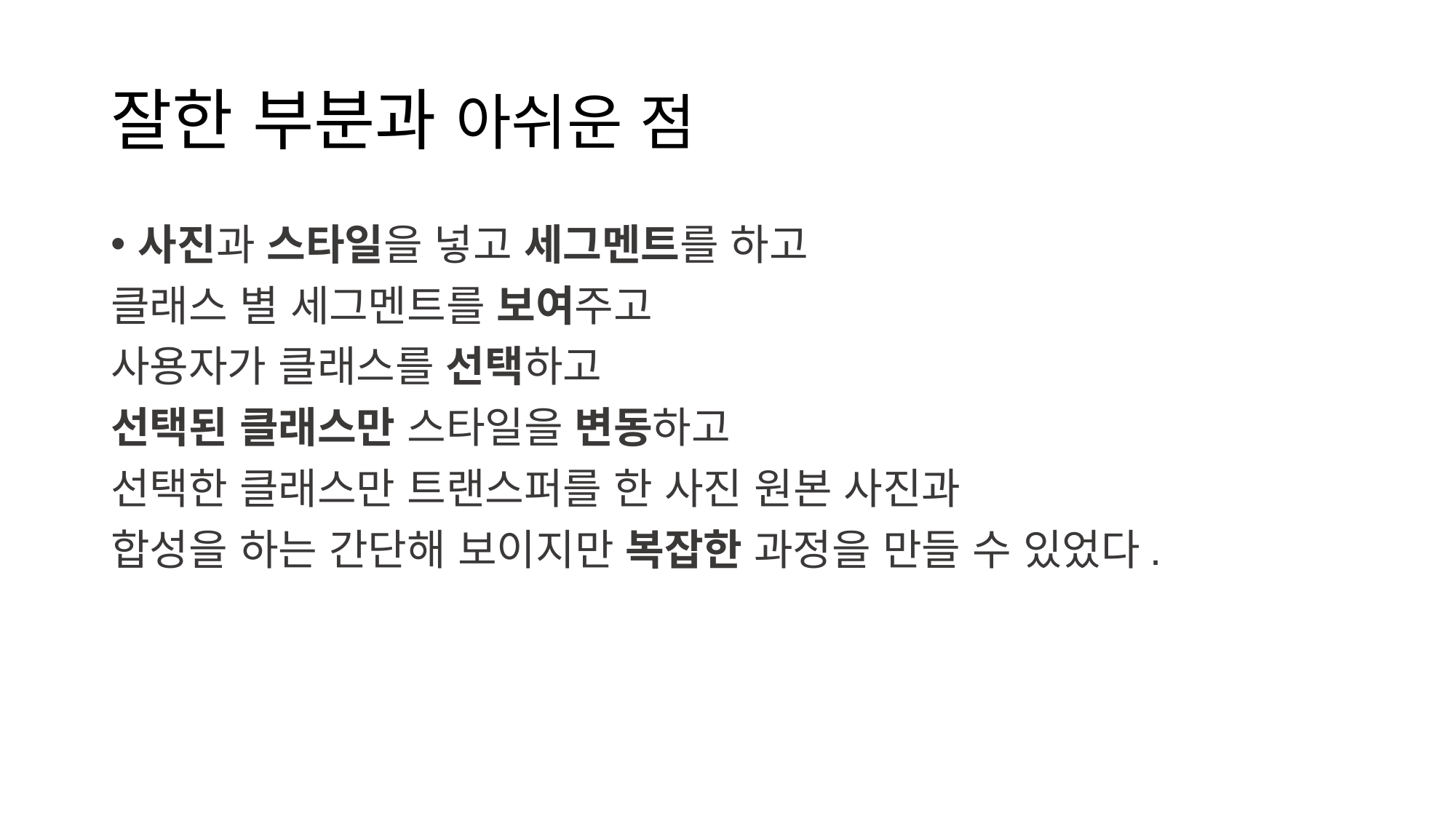

# 잘한 부분과 아쉬운 점
사진과 스타일을 넣고 세그멘트를 하고
클래스 별 세그멘트를 보여주고
사용자가 클래스를 선택하고
선택된 클래스만 스타일을 변동하고
선택한 클래스만 트랜스퍼를 한 사진 원본 사진과
합성을 하는 간단해 보이지만 복잡한 과정을 만들 수 있었다.